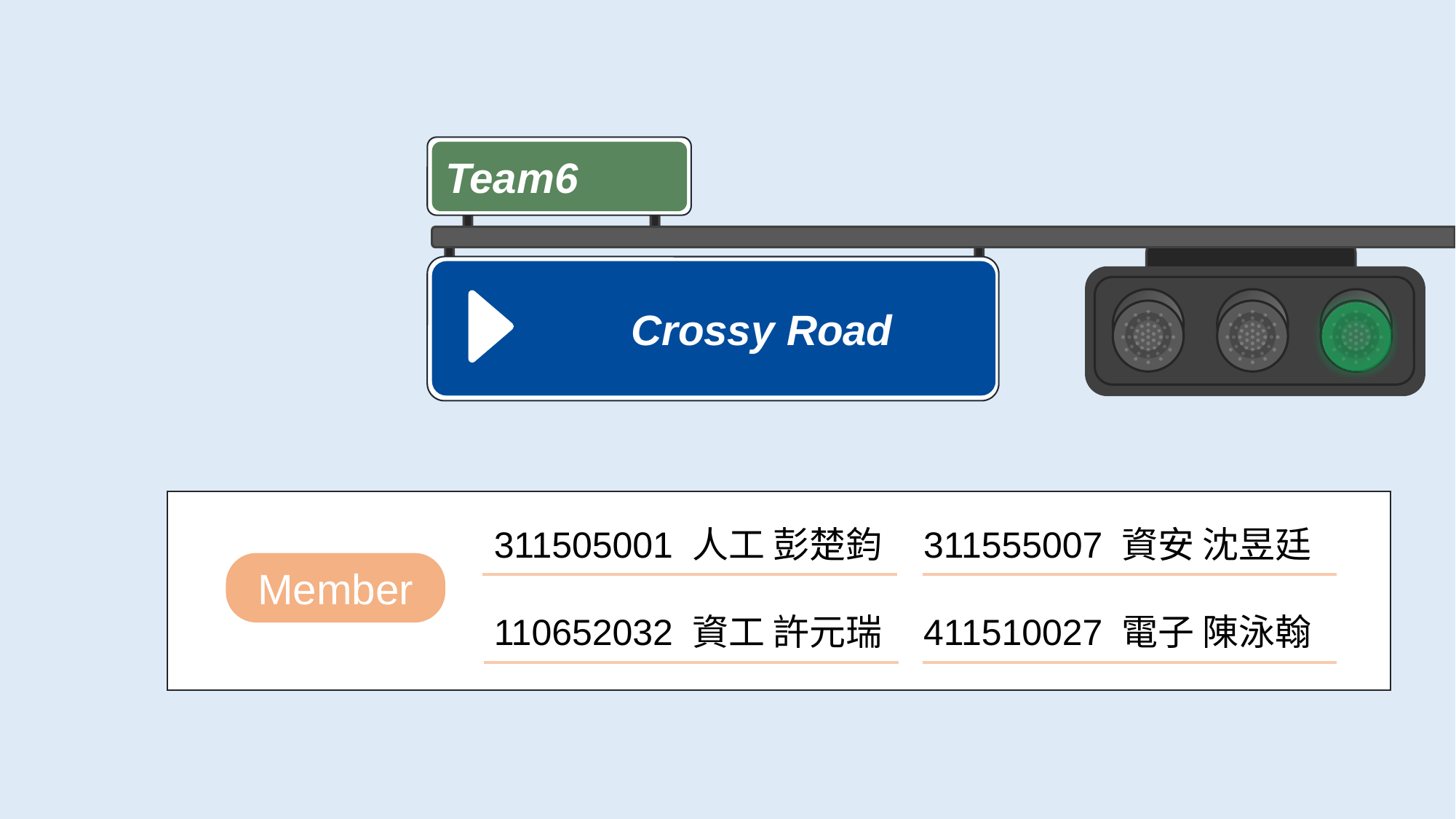

Team6

Crossy Road

311505001 人工 彭楚鈞    311555007 資安 沈昱廷

110652032 資工 許元瑞    411510027 電子 陳泳翰
Member